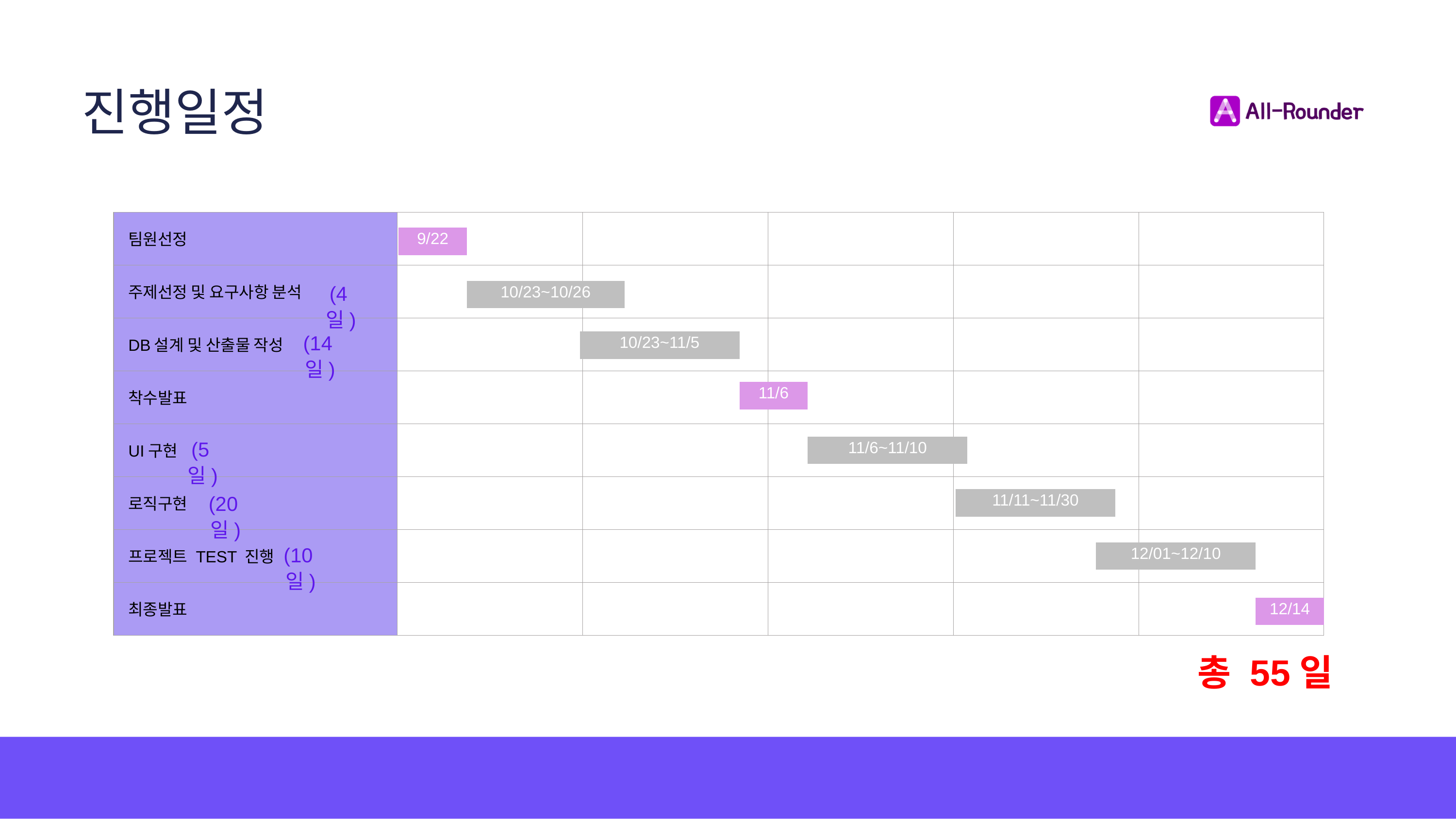

진행일정

| 팀원선정 |  |  |  |  |  |
| --- | --- | --- | --- | --- | --- |
| 주제선정 및 요구사항 분석 |  |  |  |  |  |
| DB설계 및 산출물 작성 |  |  |  |  |  |
| 착수발표 |  |  |  |  |  |
| UI구현 |  |  |  |  |  |
| 로직구현 |  |  |  |  |  |
| 프로젝트 TEST 진행 |  |  |  |  |  |
| 최종발표 |  |  |  |  |  |

9/22
(4일)

10/23~10/26
(14일)

10/23~11/5

11/6
(5일)

11/6~11/10
(20일)

11/11~11/30
(10일)

12/01~12/10

12/14
총 55일